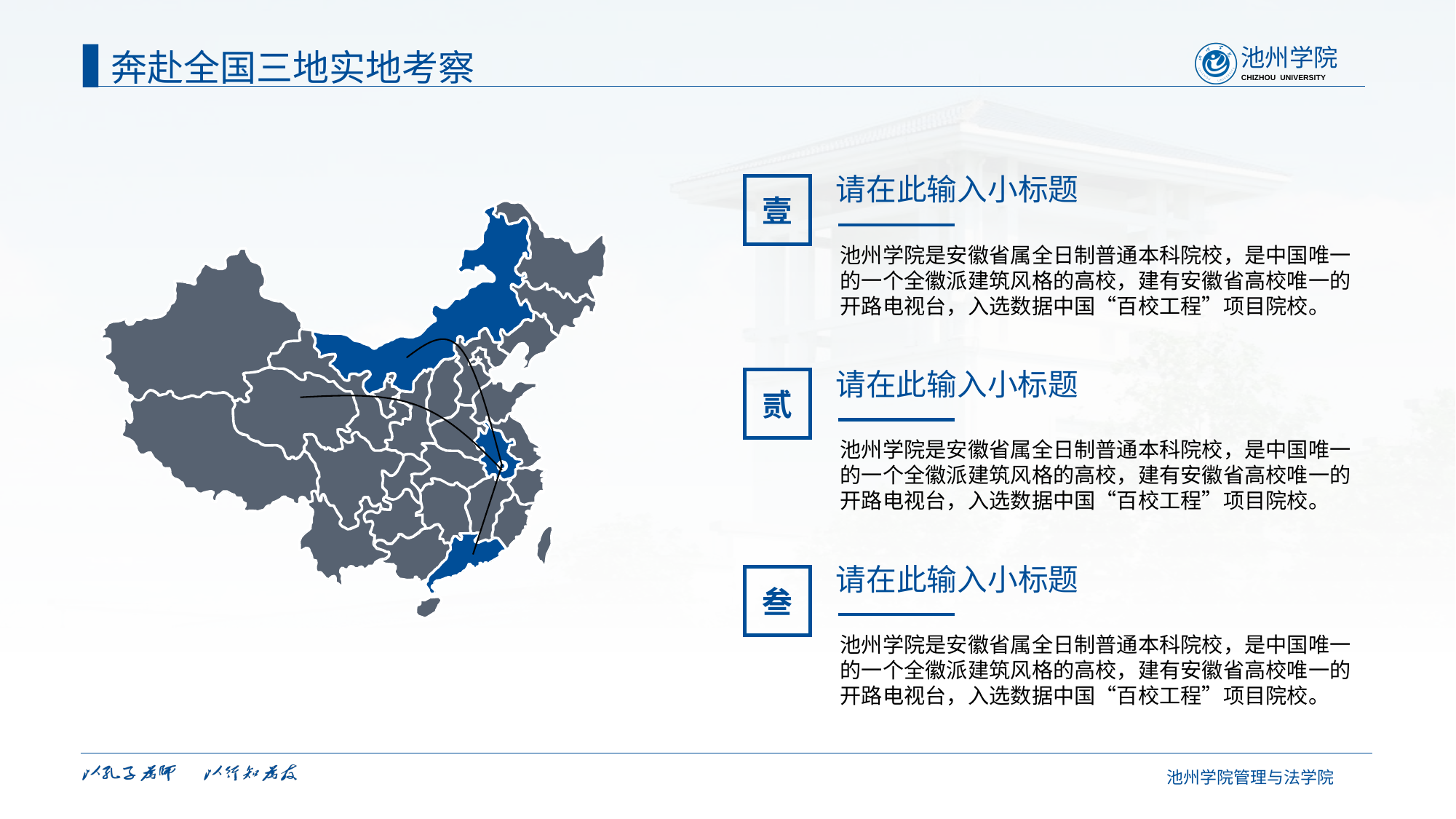

奔赴全国三地实地考察

请在此输入小标题
池州学院是安徽省属全日制普通本科院校，是中国唯一的一个全徽派建筑风格的高校，建有安徽省高校唯一的开路电视台，入选数据中国“百校工程”项目院校。
壹

请在此输入小标题
池州学院是安徽省属全日制普通本科院校，是中国唯一的一个全徽派建筑风格的高校，建有安徽省高校唯一的开路电视台，入选数据中国“百校工程”项目院校。
贰
请在此输入小标题
池州学院是安徽省属全日制普通本科院校，是中国唯一的一个全徽派建筑风格的高校，建有安徽省高校唯一的开路电视台，入选数据中国“百校工程”项目院校。
叁